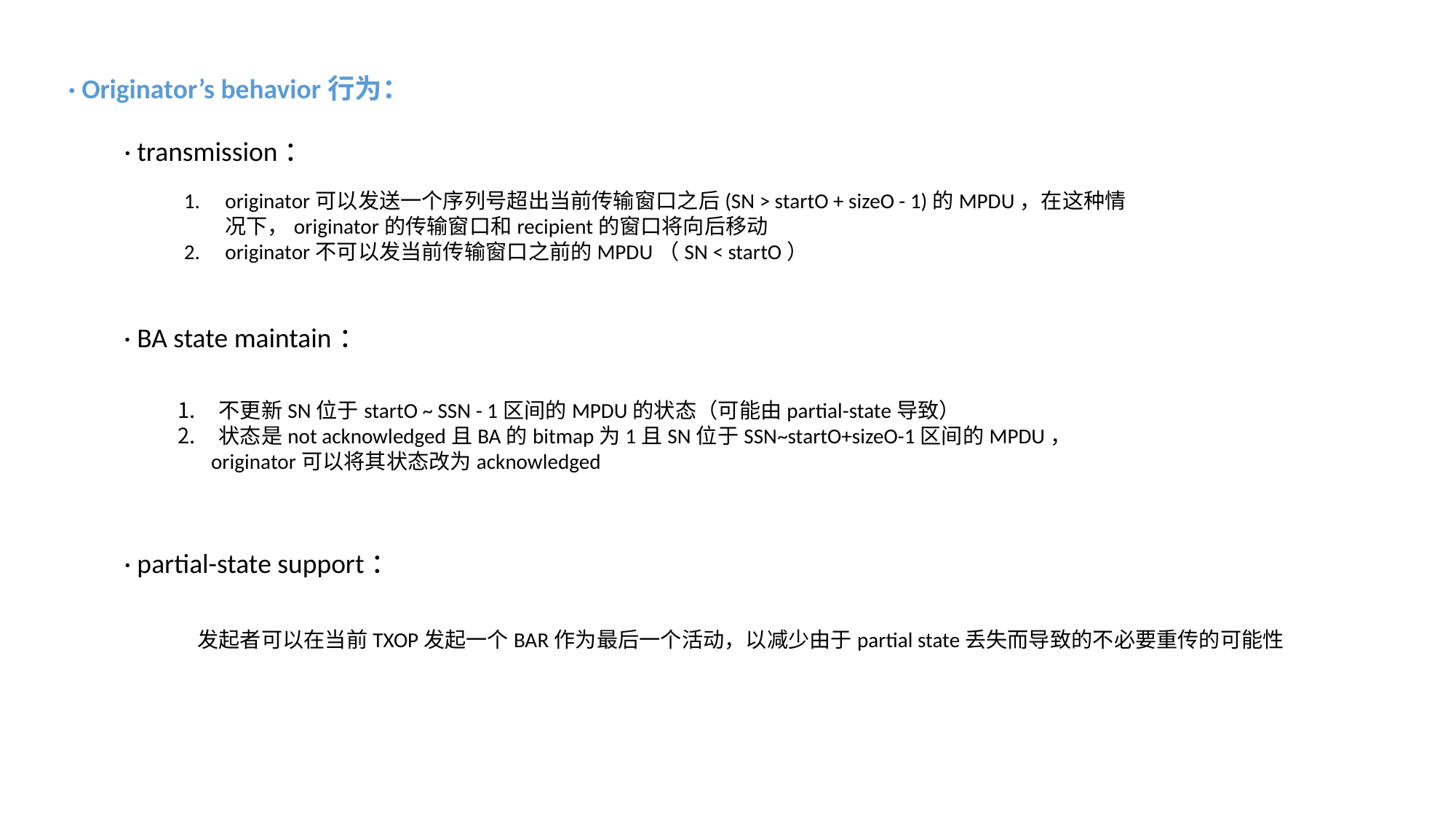

· Originator’s behavior行为：
· transmission：
originator可以发送一个序列号超出当前传输窗口之后(SN > startO + sizeO - 1)的MPDU，在这种情况下，originator的传输窗口和recipient的窗口将向后移动
originator不可以发当前传输窗口之前的MPDU（SN < startO）
· BA state maintain：
不更新SN位于startO ~ SSN - 1区间的MPDU的状态（可能由partial-state导致）
状态是not acknowledged且BA的bitmap为1且SN位于SSN~startO+sizeO-1区间的MPDU，
       originator可以将其状态改为acknowledged
· partial-state support：
发起者可以在当前TXOP发起一个BAR作为最后一个活动，以减少由于partial state丢失而导致的不必要重传的可能性